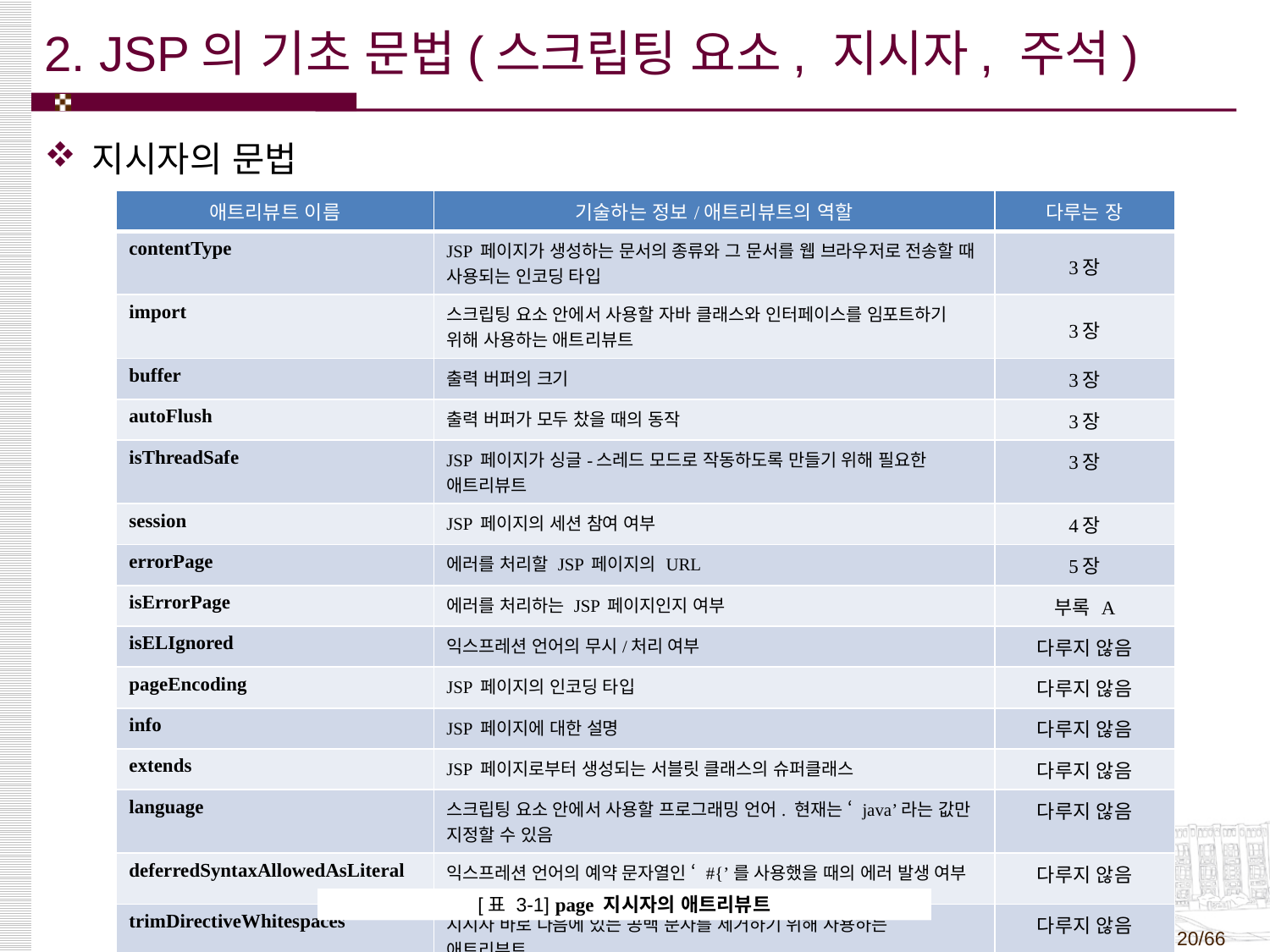

# 2. JSP의 기초 문법(스크립팅 요소, 지시자, 주석)
지시자의 문법

| 애트리뷰트 이름 | 기술하는 정보/애트리뷰트의 역할 | 다루는 장 |
| --- | --- | --- |
| contentType | JSP 페이지가 생성하는 문서의 종류와 그 문서를 웹 브라우저로 전송할 때 사용되는 인코딩 타입 | 3장 |
| import | 스크립팅 요소 안에서 사용할 자바 클래스와 인터페이스를 임포트하기 위해 사용하는 애트리뷰트 | 3장 |
| buffer | 출력 버퍼의 크기 | 3장 |
| autoFlush | 출력 버퍼가 모두 찼을 때의 동작 | 3장 |
| isThreadSafe | JSP 페이지가 싱글-스레드 모드로 작동하도록 만들기 위해 필요한 애트리뷰트 | 3장 |
| session | JSP 페이지의 세션 참여 여부 | 4장 |
| errorPage | 에러를 처리할 JSP 페이지의 URL | 5장 |
| isErrorPage | 에러를 처리하는 JSP 페이지인지 여부 | 부록 A |
| isELIgnored | 익스프레션 언어의 무시/처리 여부 | 다루지 않음 |
| pageEncoding | JSP 페이지의 인코딩 타입 | 다루지 않음 |
| info | JSP 페이지에 대한 설명 | 다루지 않음 |
| extends | JSP 페이지로부터 생성되는 서블릿 클래스의 슈퍼클래스 | 다루지 않음 |
| language | 스크립팅 요소 안에서 사용할 프로그래밍 언어. 현재는 ‘ java’라는 값만 지정할 수 있음 | 다루지 않음 |
| deferredSyntaxAllowedAsLiteral | 익스프레션 언어의 예약 문자열인 ‘ #{’를 사용했을 때의 에러 발생 여부 | 다루지 않음 |
| trimDirectiveWhitespaces | 지시자 바로 다음에 있는 공백 문자를 제거하기 위해 사용하는 애트리뷰트 | 다루지 않음 |
[표 3-1] page 지시자의 애트리뷰트